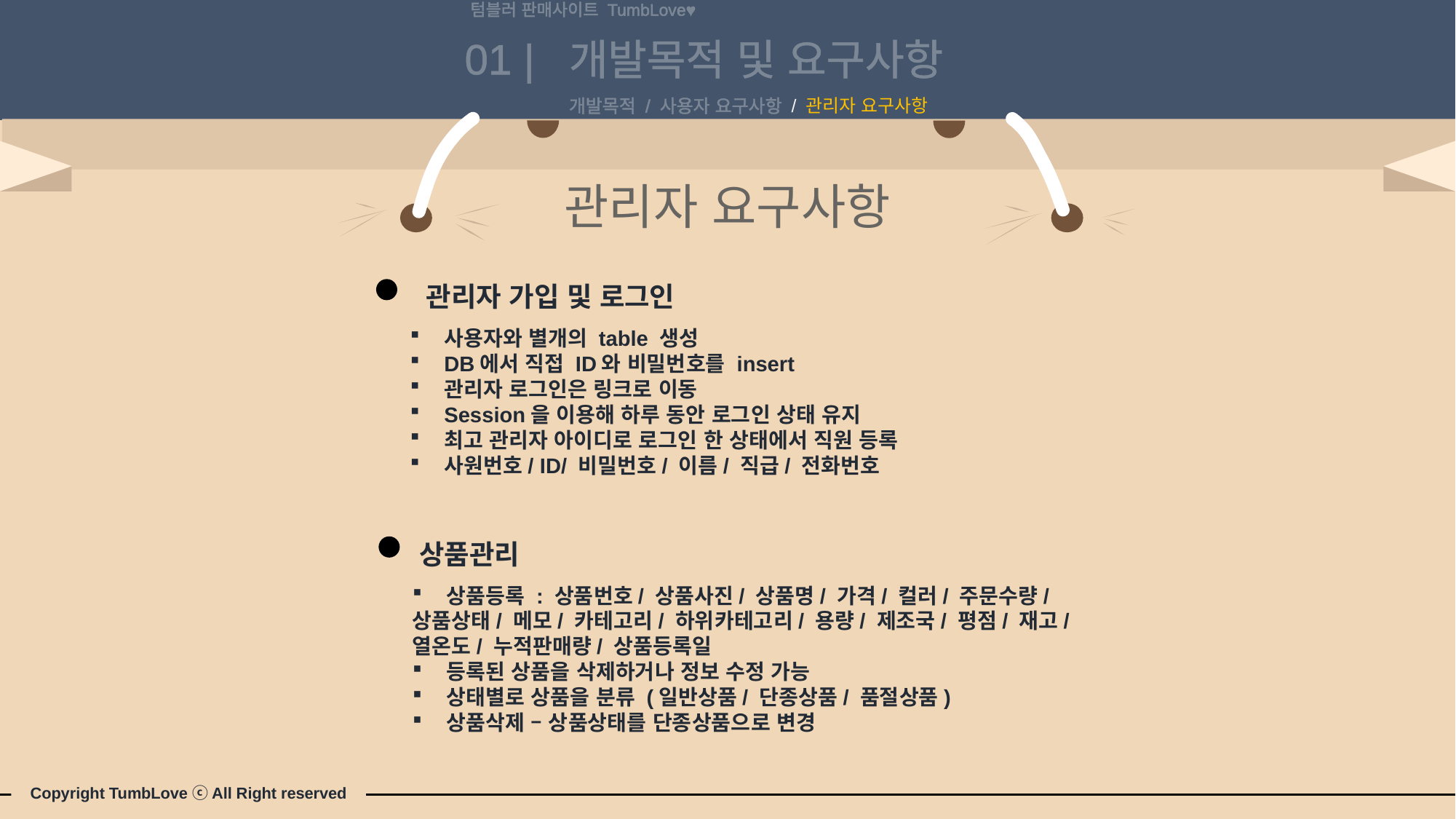

텀블러 판매사이트 TumbLove♥
01 |
개발목적 및 요구사항
개발목적 / 사용자 요구사항 / 관리자 요구사항

관리자 요구사항
관리자 가입 및 로그인
사용자와 별개의 table 생성
DB에서 직접 ID와 비밀번호를 insert
관리자 로그인은 링크로 이동
Session을 이용해 하루 동안 로그인 상태 유지
최고 관리자 아이디로 로그인 한 상태에서 직원 등록
사원번호/ ID/ 비밀번호/ 이름/ 직급/ 전화번호

상품관리
상품등록 : 상품번호/ 상품사진/ 상품명/ 가격/ 컬러/ 주문수량/
상품상태/ 메모/ 카테고리/ 하위카테고리/ 용량/ 제조국/ 평점/ 재고/
열온도/ 누적판매량/ 상품등록일
등록된 상품을 삭제하거나 정보 수정 가능
상태별로 상품을 분류 (일반상품/ 단종상품/ 품절상품)
상품삭제 – 상품상태를 단종상품으로 변경

Copyright TumbLove ⓒ All Right reserved